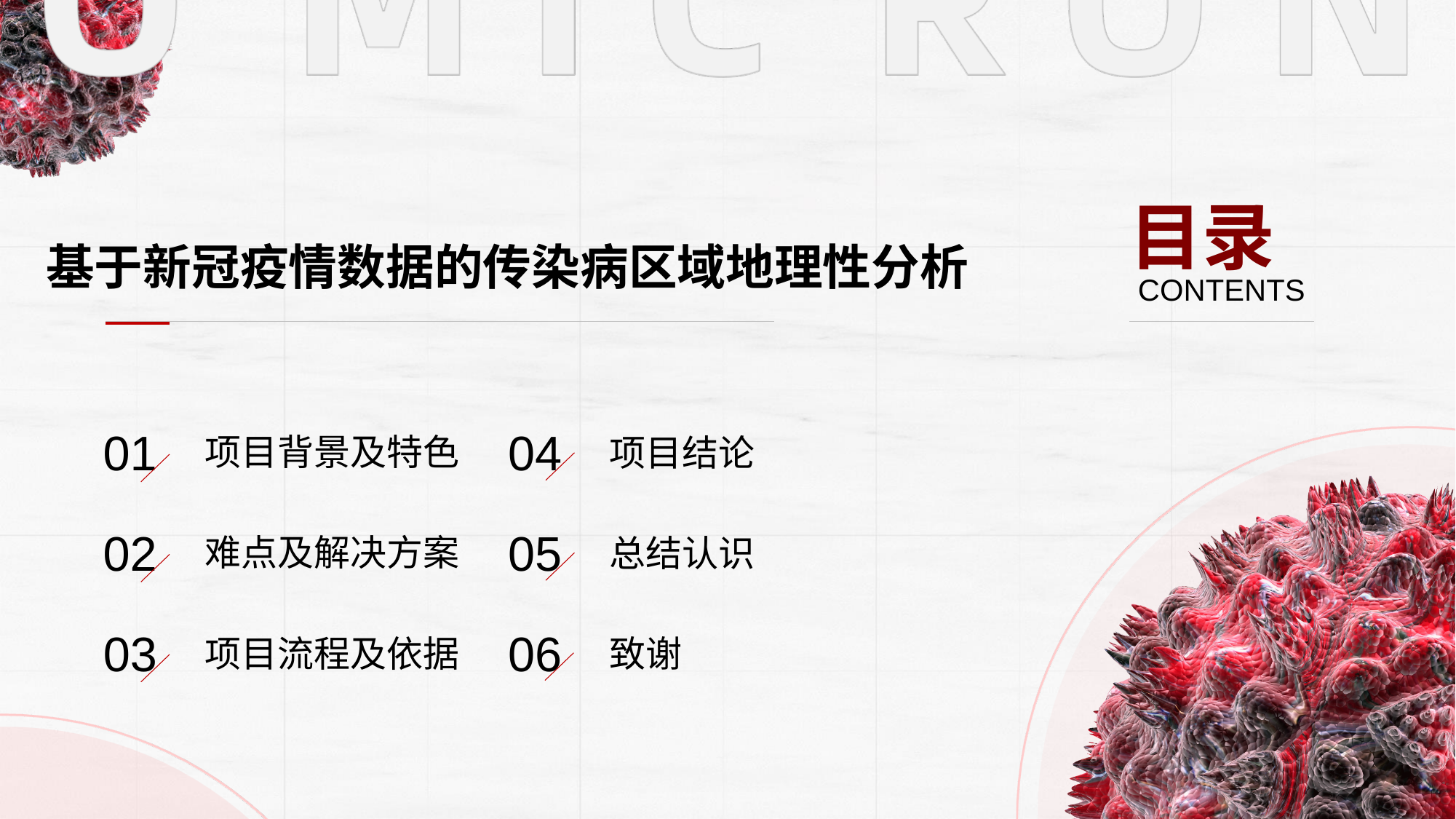

基于新冠疫情数据的传染病区域地理性分析
01
04
项目背景及特色
项目结论
02
05
难点及解决方案
总结认识
03
06
致谢
项目流程及依据